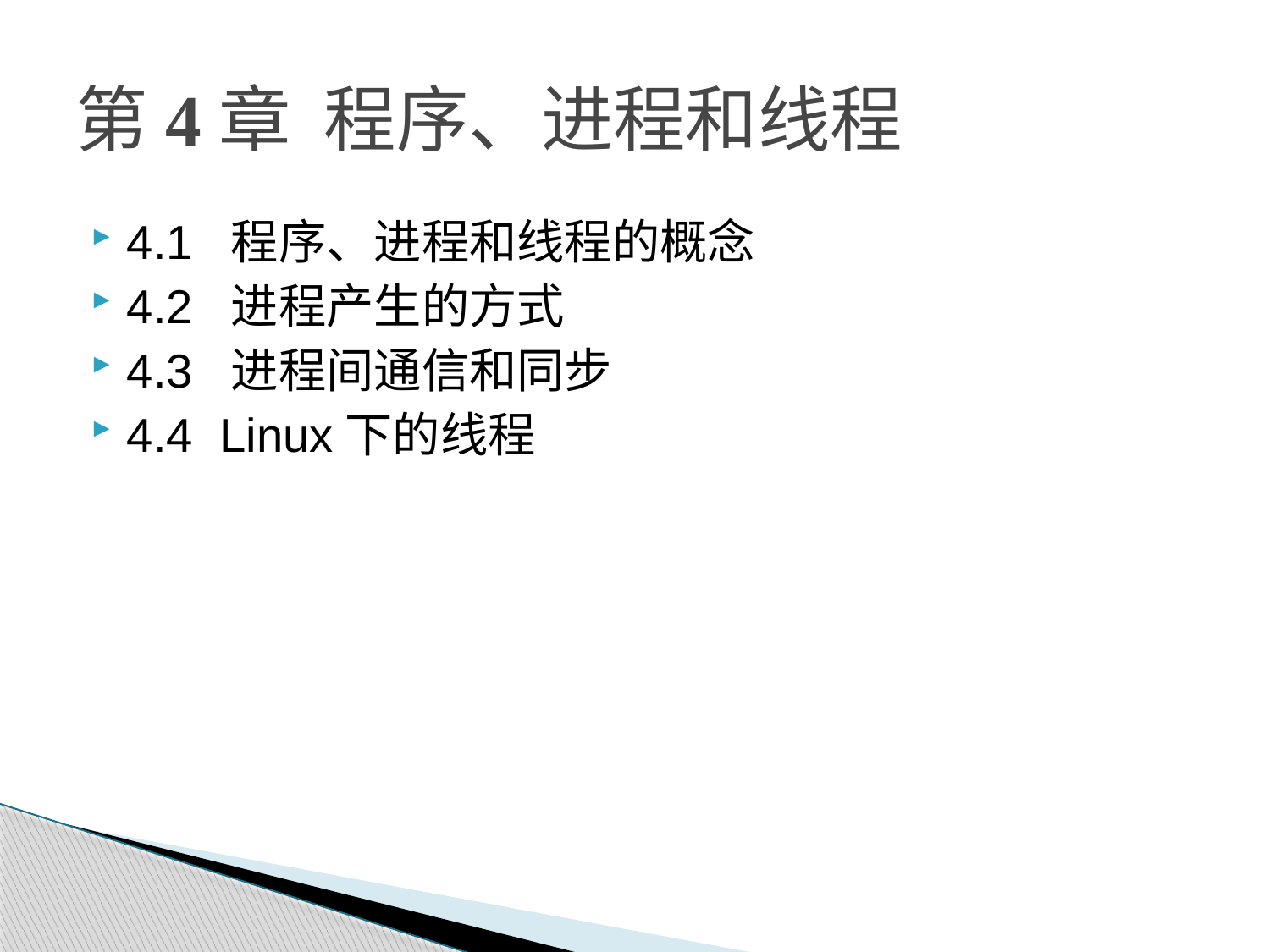

# 第4章  程序、进程和线程
4.1  程序、进程和线程的概念
4.2  进程产生的方式
4.3  进程间通信和同步
4.4  Linux下的线程